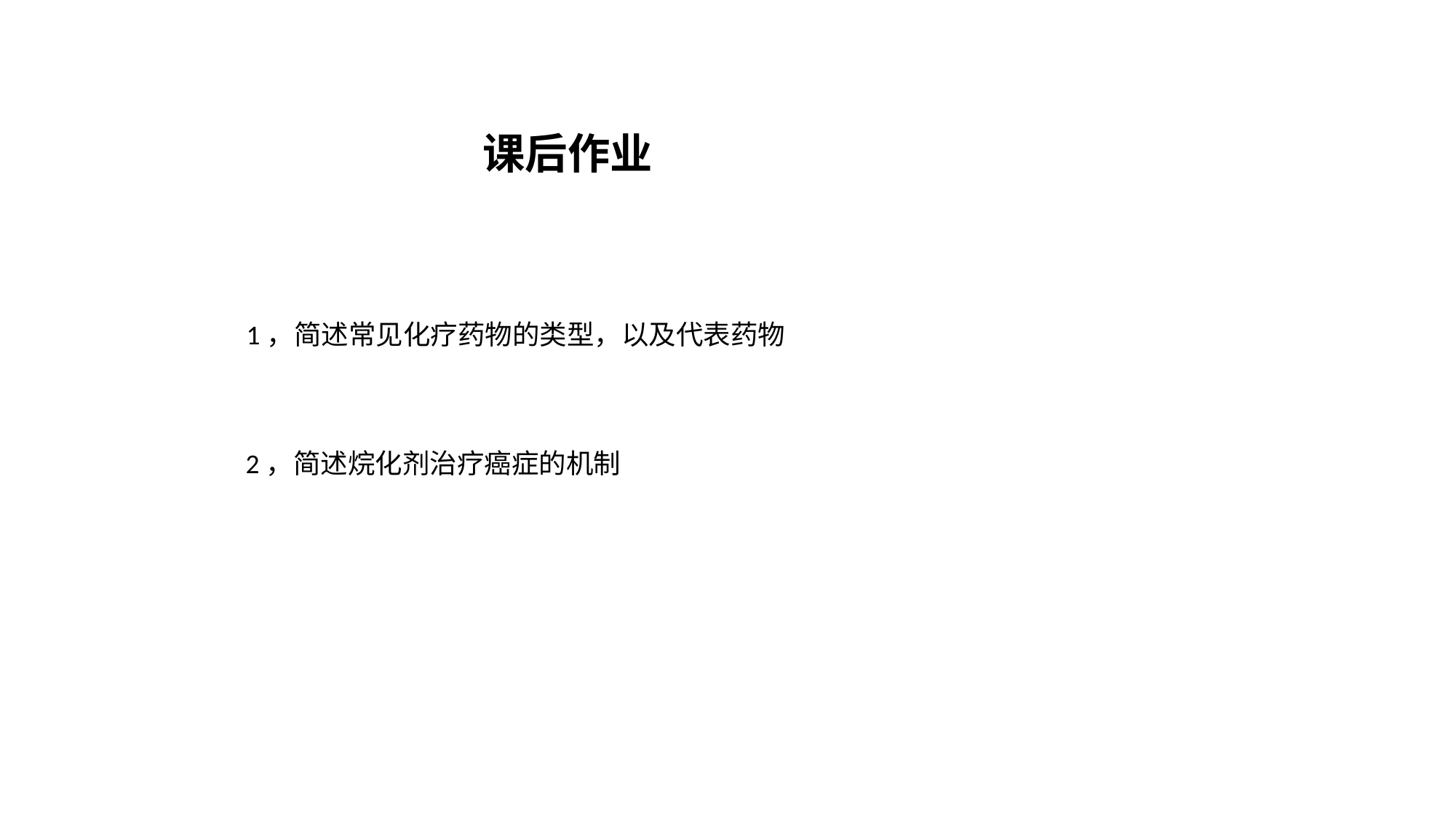

课后作业
1，简述常见化疗药物的类型，以及代表药物
2，简述烷化剂治疗癌症的机制